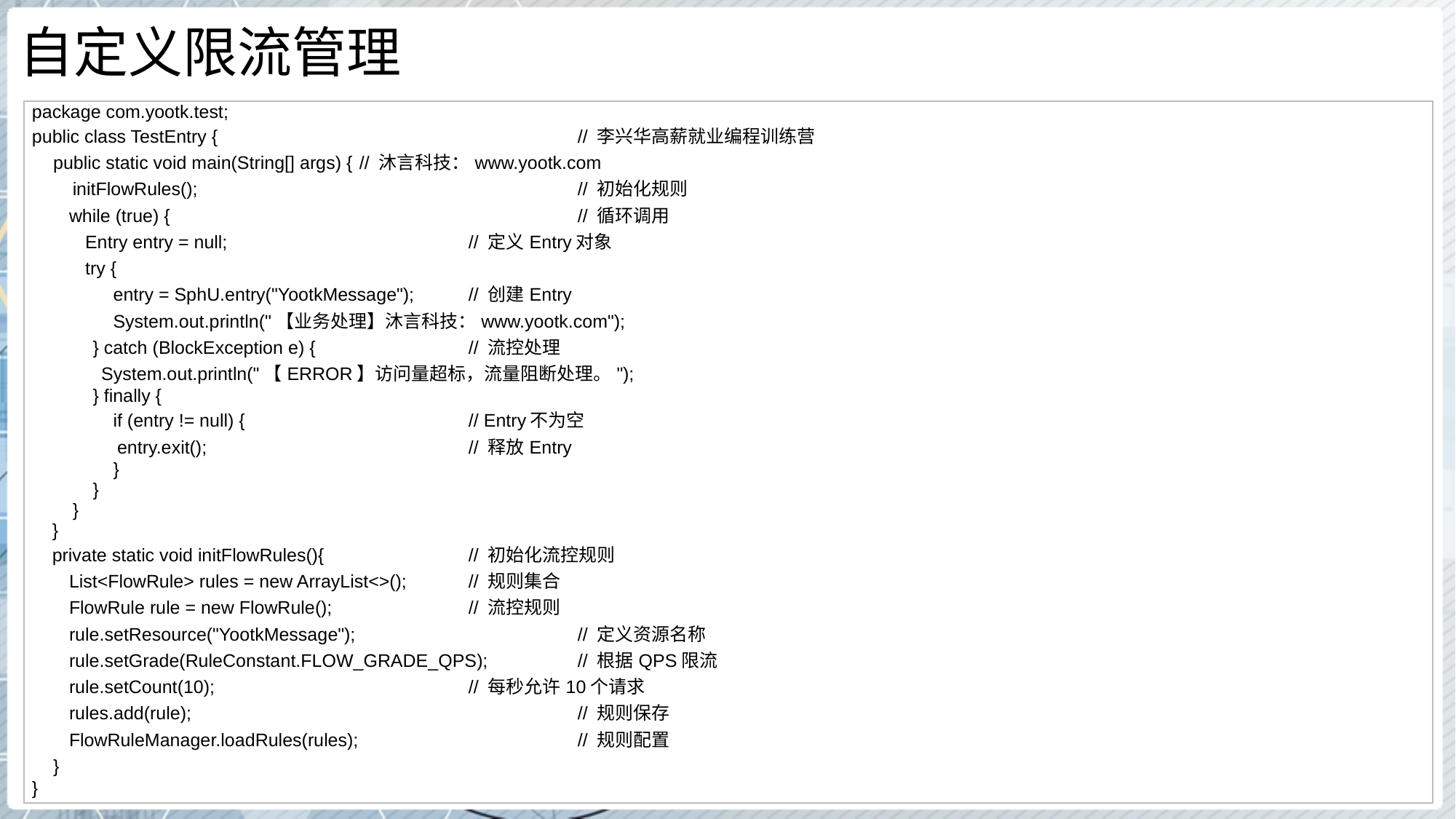

# 自定义限流管理
| package com.yootk.test; public class TestEntry { // 李兴华高薪就业编程训练营 public static void main(String[] args) { // 沐言科技：www.yootk.com initFlowRules(); // 初始化规则 while (true) { // 循环调用 Entry entry = null; // 定义Entry对象 try { entry = SphU.entry("YootkMessage"); // 创建Entry System.out.println("【业务处理】沐言科技：www.yootk.com"); } catch (BlockException e) { // 流控处理 System.out.println("【ERROR】访问量超标，流量阻断处理。"); } finally { if (entry != null) { // Entry不为空 entry.exit(); // 释放Entry } } } } private static void initFlowRules(){ // 初始化流控规则 List<FlowRule> rules = new ArrayList<>(); // 规则集合 FlowRule rule = new FlowRule(); // 流控规则 rule.setResource("YootkMessage"); // 定义资源名称 rule.setGrade(RuleConstant.FLOW\_GRADE\_QPS); // 根据QPS限流 rule.setCount(10); // 每秒允许10个请求 rules.add(rule); // 规则保存 FlowRuleManager.loadRules(rules); // 规则配置 } } |
| --- |